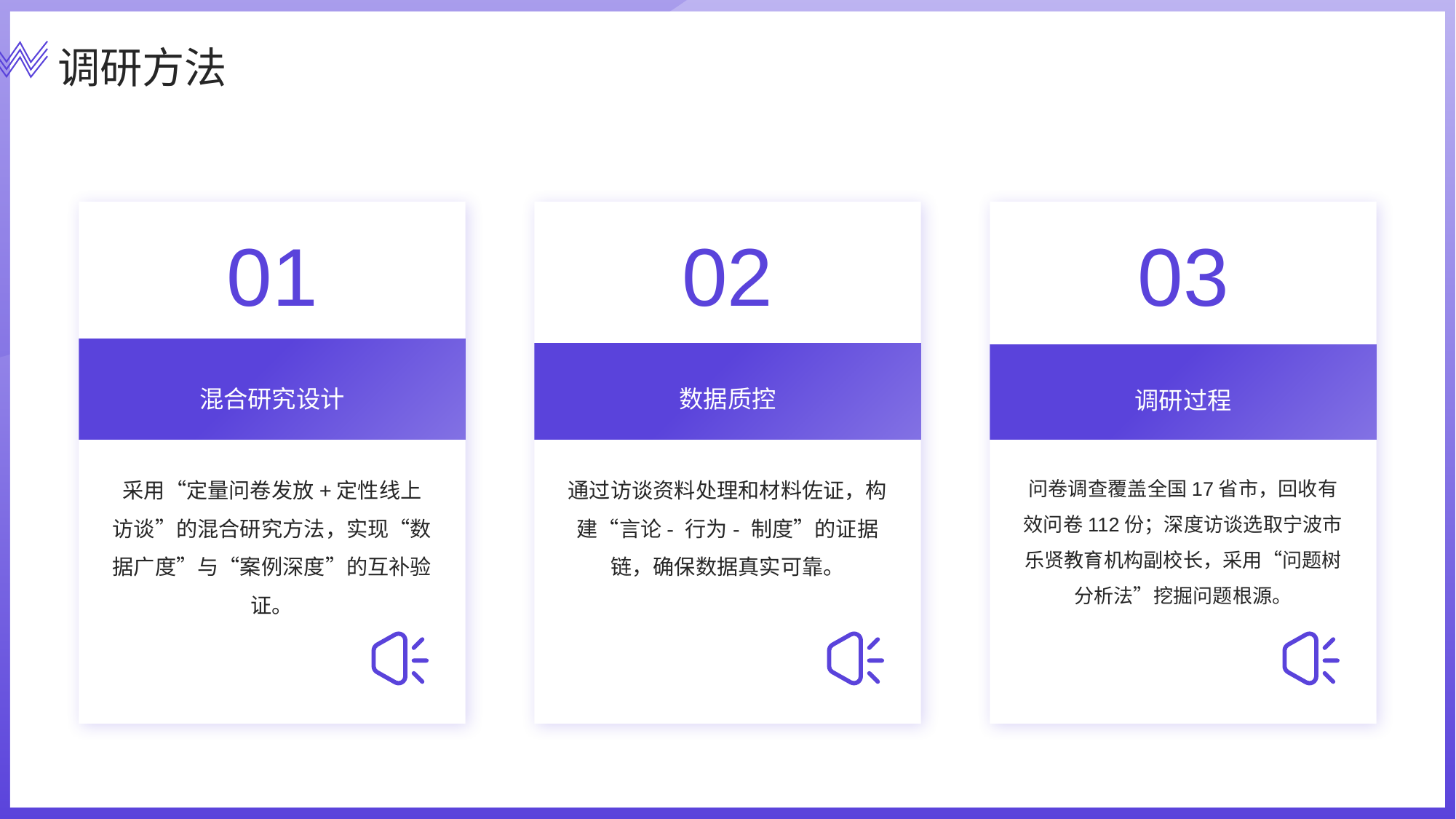

调研方法

01
02
03

混合研究设计
数据质控
调研过程
采用“定量问卷发放+定性线上访谈”的混合研究方法，实现“数据广度”与“案例深度”的互补验证。
通过访谈资料处理和材料佐证，构建“言论- 行为- 制度”的证据链，确保数据真实可靠。
问卷调查覆盖全国17省市，回收有效问卷112份；深度访谈选取宁波市乐贤教育机构副校长，采用“问题树分析法”挖掘问题根源。